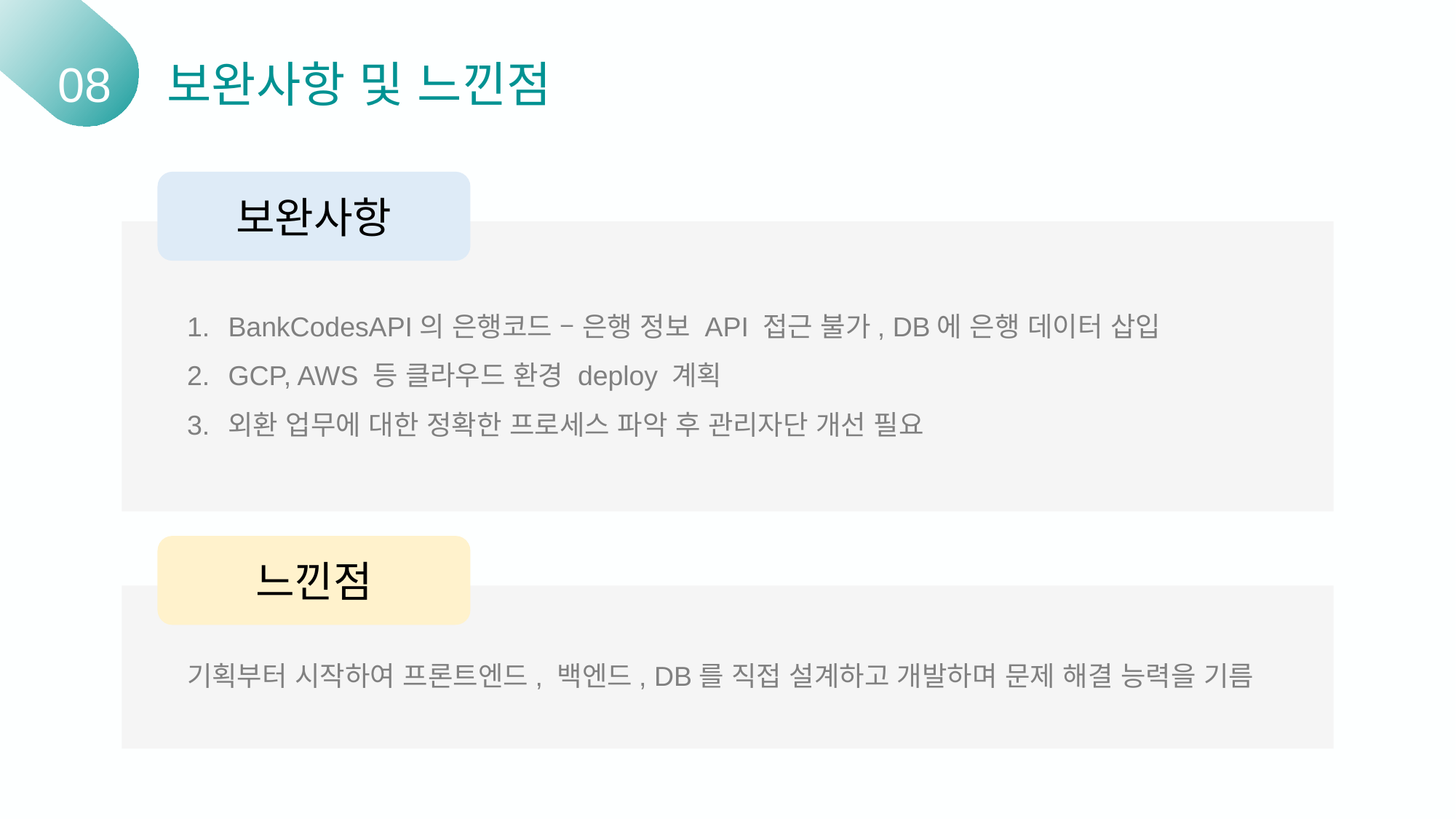

08	보완사항 및 느낀점
보완사항
BankCodesAPI의 은행코드 – 은행 정보 API 접근 불가, DB에 은행 데이터 삽입
GCP, AWS 등 클라우드 환경 deploy 계획
외환 업무에 대한 정확한 프로세스 파악 후 관리자단 개선 필요
느낀점
기획부터 시작하여 프론트엔드, 백엔드, DB를 직접 설계하고 개발하며 문제 해결 능력을 기름